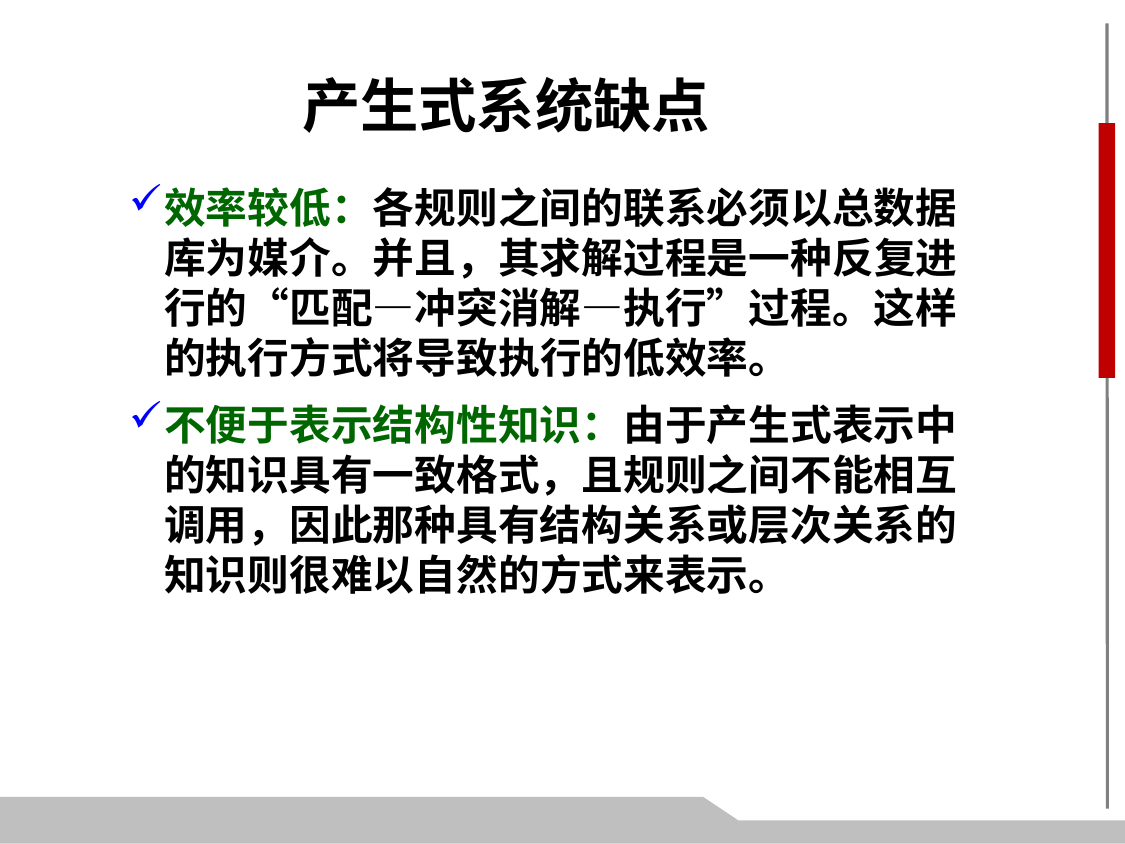

产生式系统缺点
效率较低：各规则之间的联系必须以总数据库为媒介。并且，其求解过程是一种反复进行的“匹配—冲突消解—执行”过程。这样的执行方式将导致执行的低效率。
不便于表示结构性知识：由于产生式表示中的知识具有一致格式，且规则之间不能相互调用，因此那种具有结构关系或层次关系的知识则很难以自然的方式来表示。